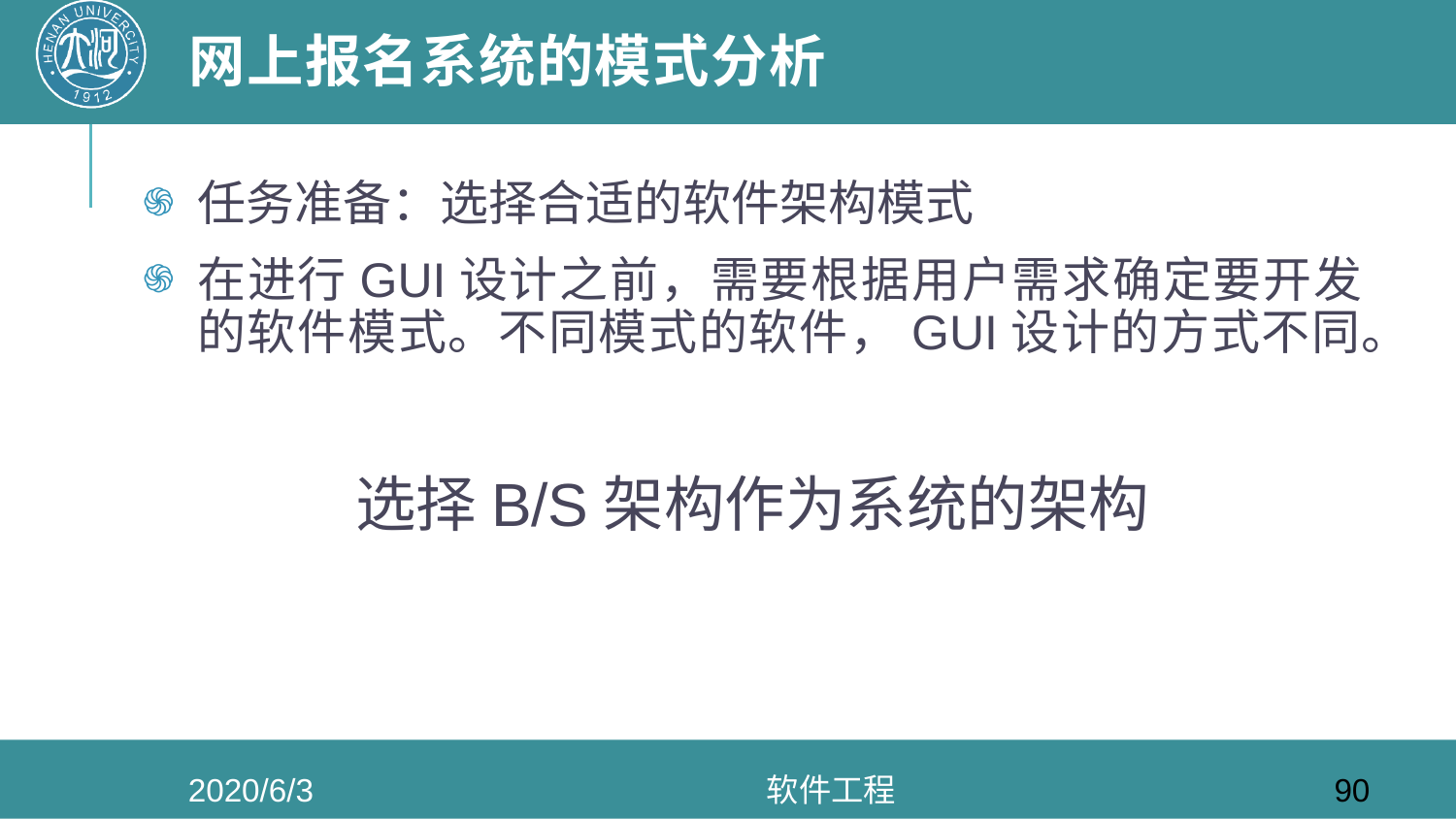

# 网上报名系统的模式分析
任务准备：选择合适的软件架构模式
在进行GUI设计之前，需要根据用户需求确定要开发的软件模式。不同模式的软件，GUI设计的方式不同。

选择B/S架构作为系统的架构
2020/6/3
软件工程
90